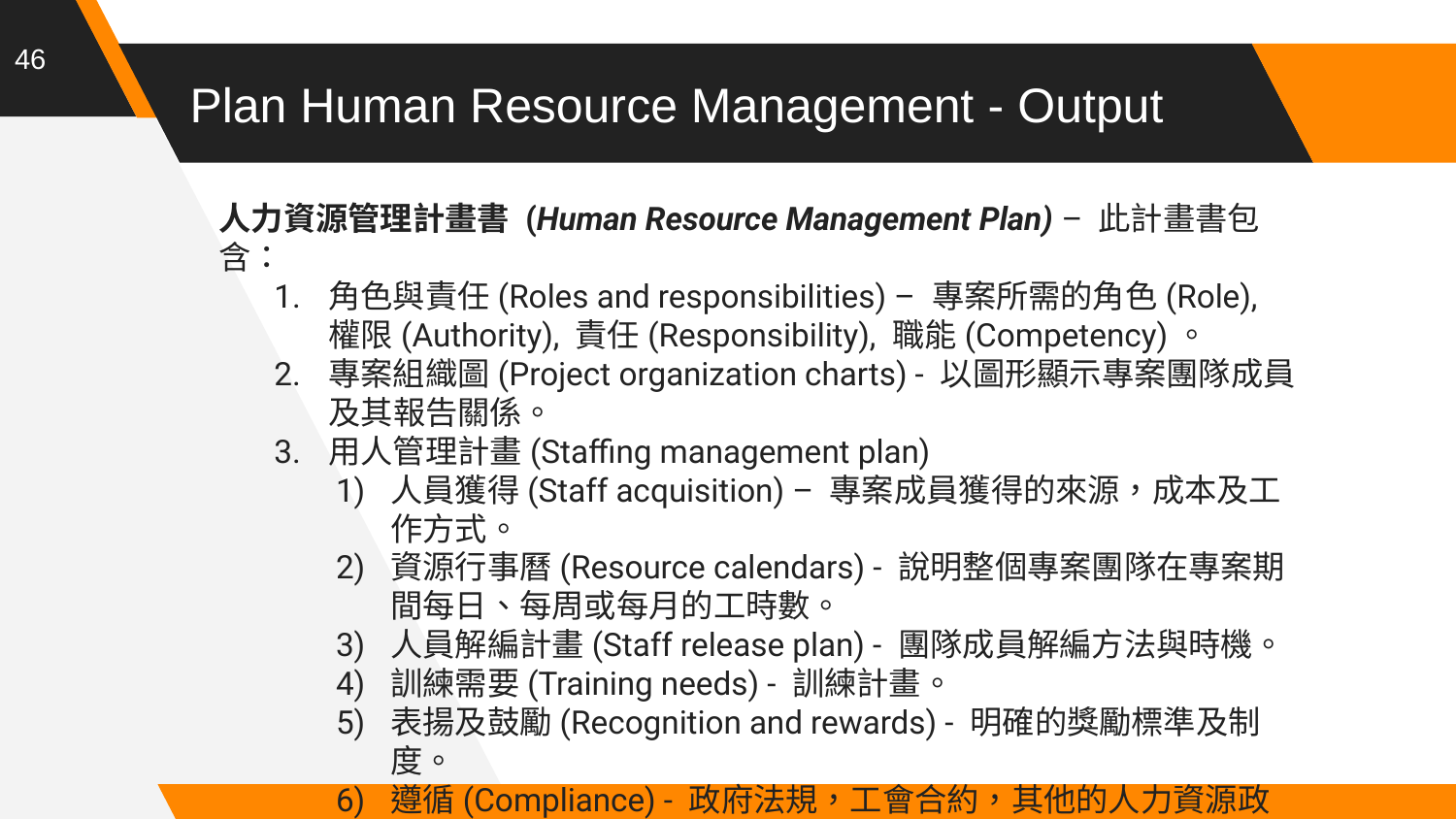

46
# Plan Human Resource Management - Output
人力資源管理計畫書 (Human Resource Management Plan) – 此計畫書包含：
角色與責任(Roles and responsibilities) – 專案所需的角色(Role), 權限(Authority), 責任(Responsibility), 職能(Competency)。
專案組織圖(Project organization charts) - 以圖形顯示專案團隊成員及其報告關係。
用人管理計畫(Staffing management plan)
人員獲得(Staff acquisition) – 專案成員獲得的來源，成本及工作方式。
資源行事曆(Resource calendars) - 說明整個專案團隊在專案期間每日、每周或每月的工時數。
人員解編計畫(Staff release plan) - 團隊成員解編方法與時機。
訓練需要(Training needs) - 訓練計畫。
表揚及鼓勵(Recognition and rewards) - 明確的獎勵標準及制度。
遵循(Compliance) - 政府法規，工會合約，其他的人力資源政策。
安全(Safety)  - 保護團隊成員免受危害的政策及程序。